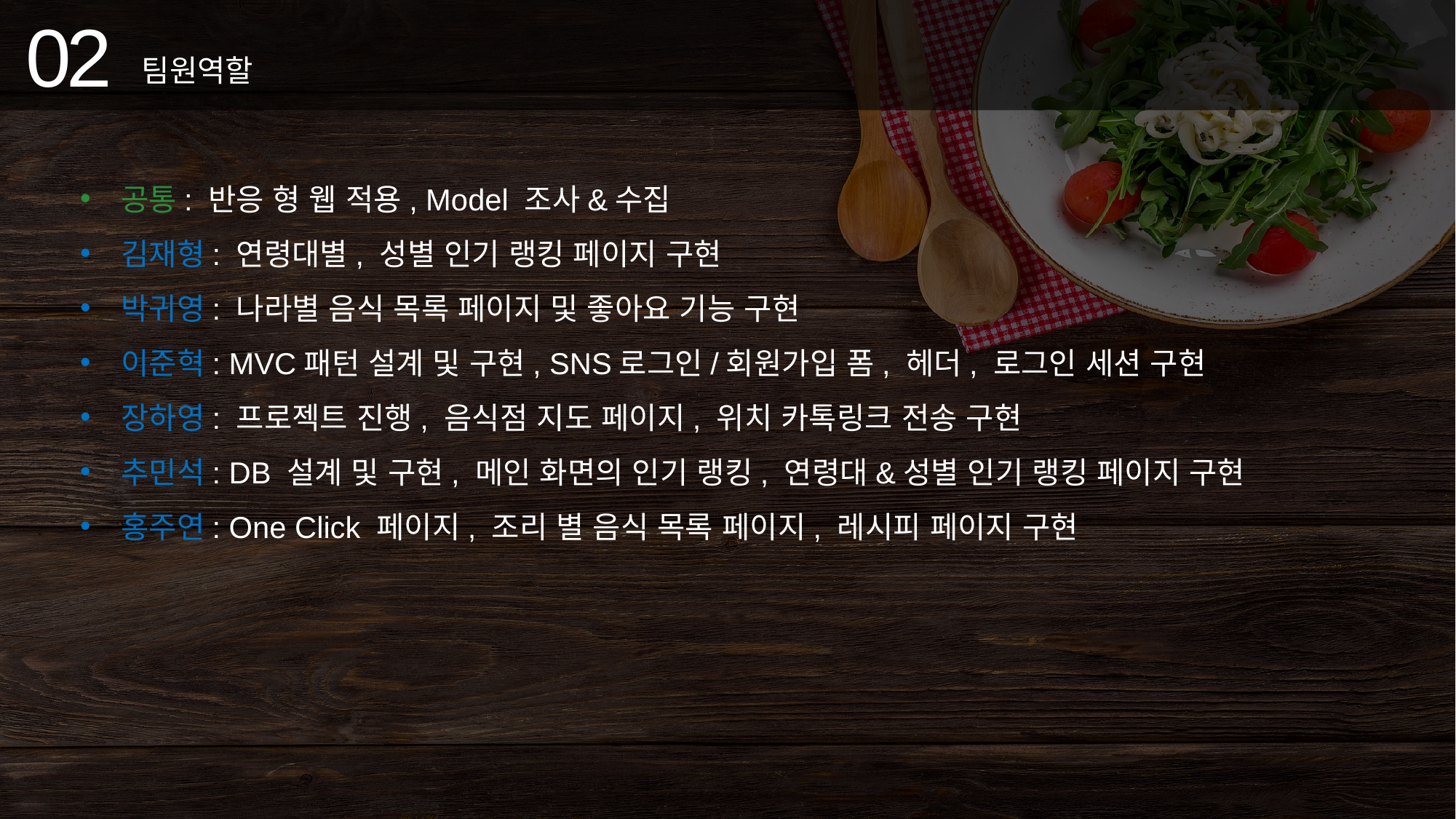

02
팀원역할
공통: 반응 형 웹 적용, Model 조사&수집
김재형: 연령대별, 성별 인기 랭킹 페이지 구현
박귀영: 나라별 음식 목록 페이지 및 좋아요 기능 구현
이준혁: MVC패턴 설계 및 구현, SNS로그인/회원가입 폼, 헤더, 로그인 세션 구현
장하영: 프로젝트 진행, 음식점 지도 페이지, 위치 카톡링크 전송 구현
추민석: DB 설계 및 구현, 메인 화면의 인기 랭킹, 연령대&성별 인기 랭킹 페이지 구현
홍주연: One Click 페이지, 조리 별 음식 목록 페이지, 레시피 페이지 구현